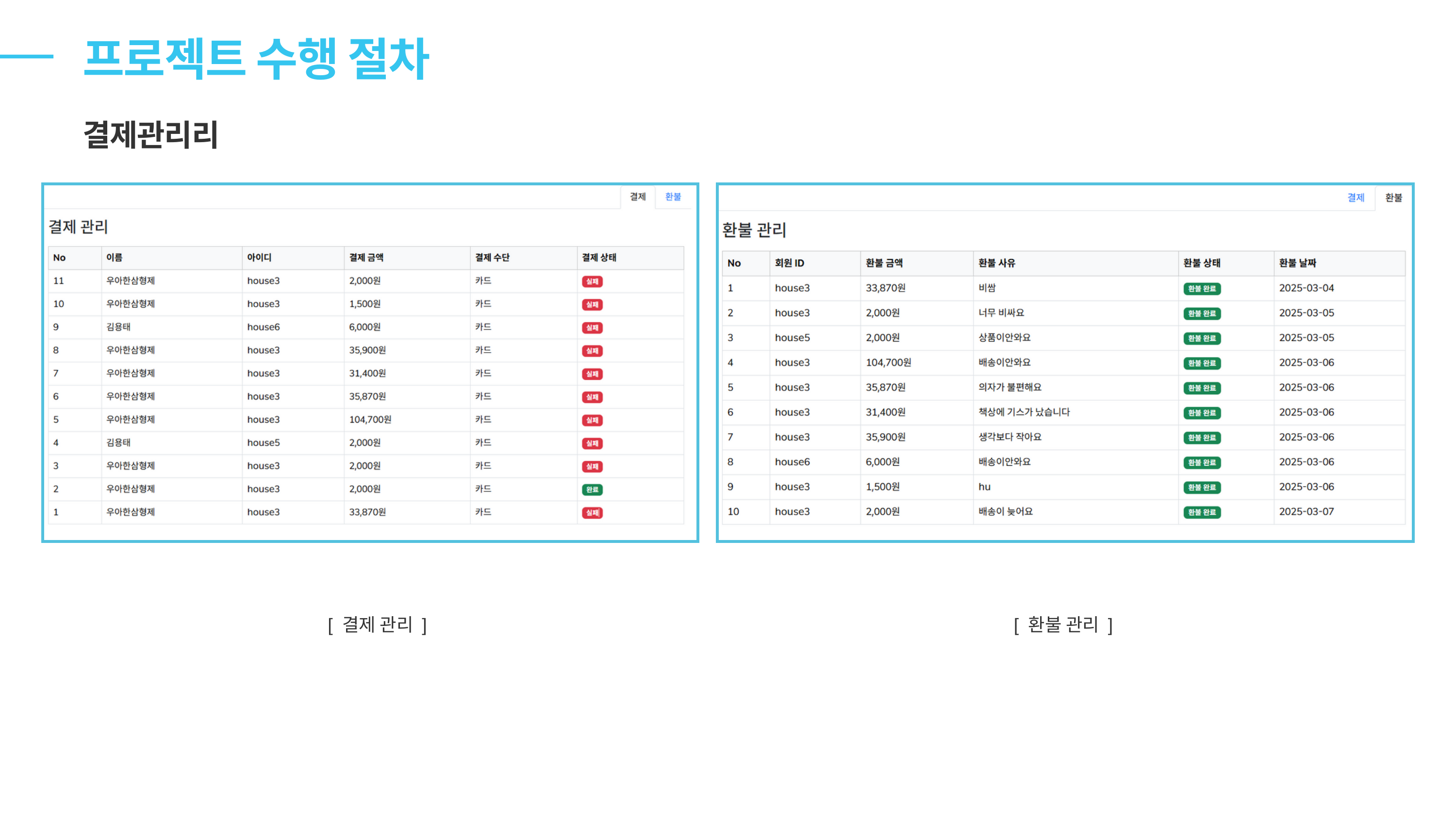

프로젝트 수행 절차

결제관리리

[ 결제 관리 ]
[ 환불 관리 ]